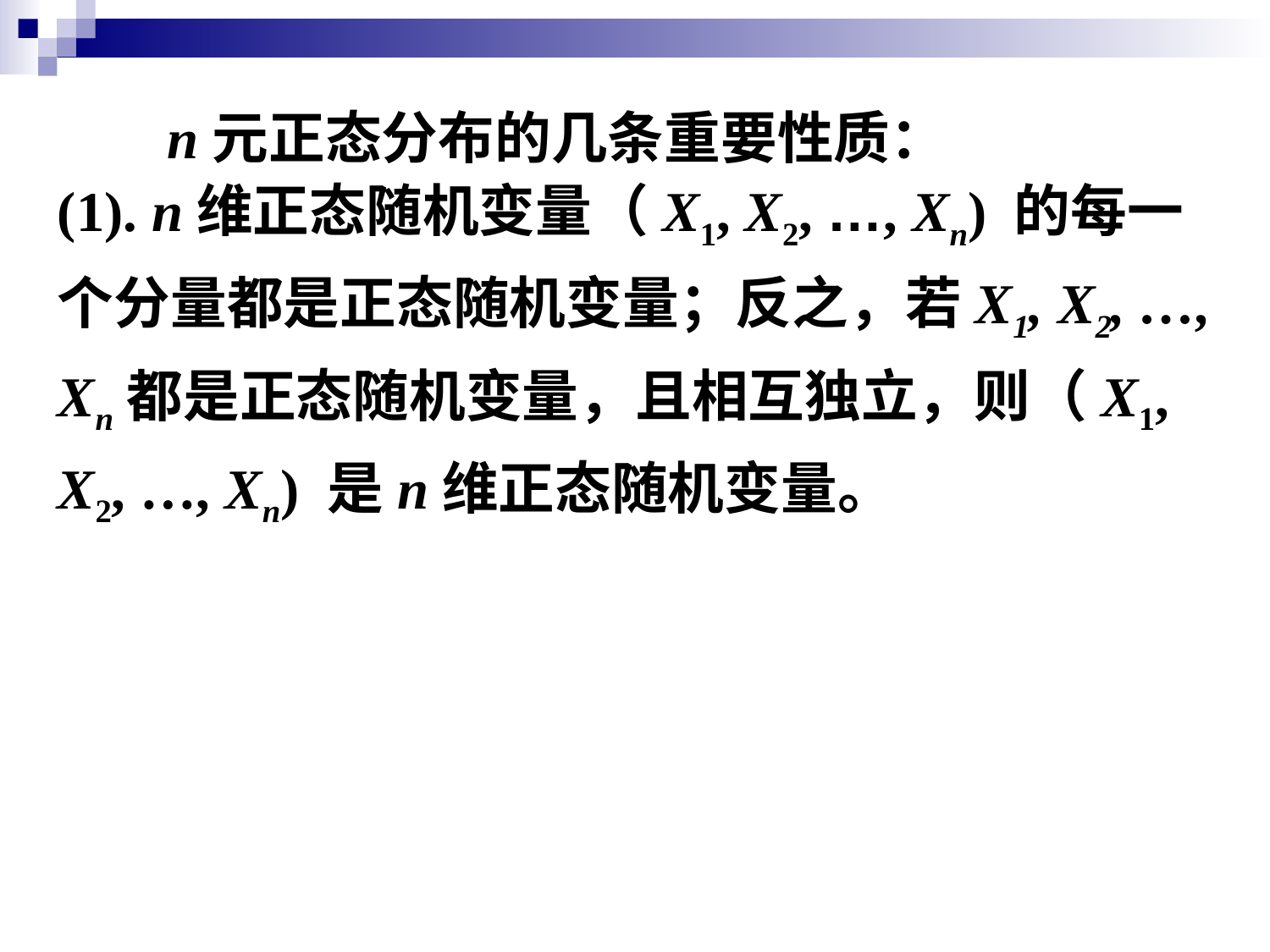

n元正态分布的几条重要性质：
(1). n维正态随机变量（X1, X2, …, Xn) 的每一个分量都是正态随机变量；反之，若X1, X2, …, Xn都是正态随机变量，且相互独立，则（X1, X2, …, Xn) 是n维正态随机变量。